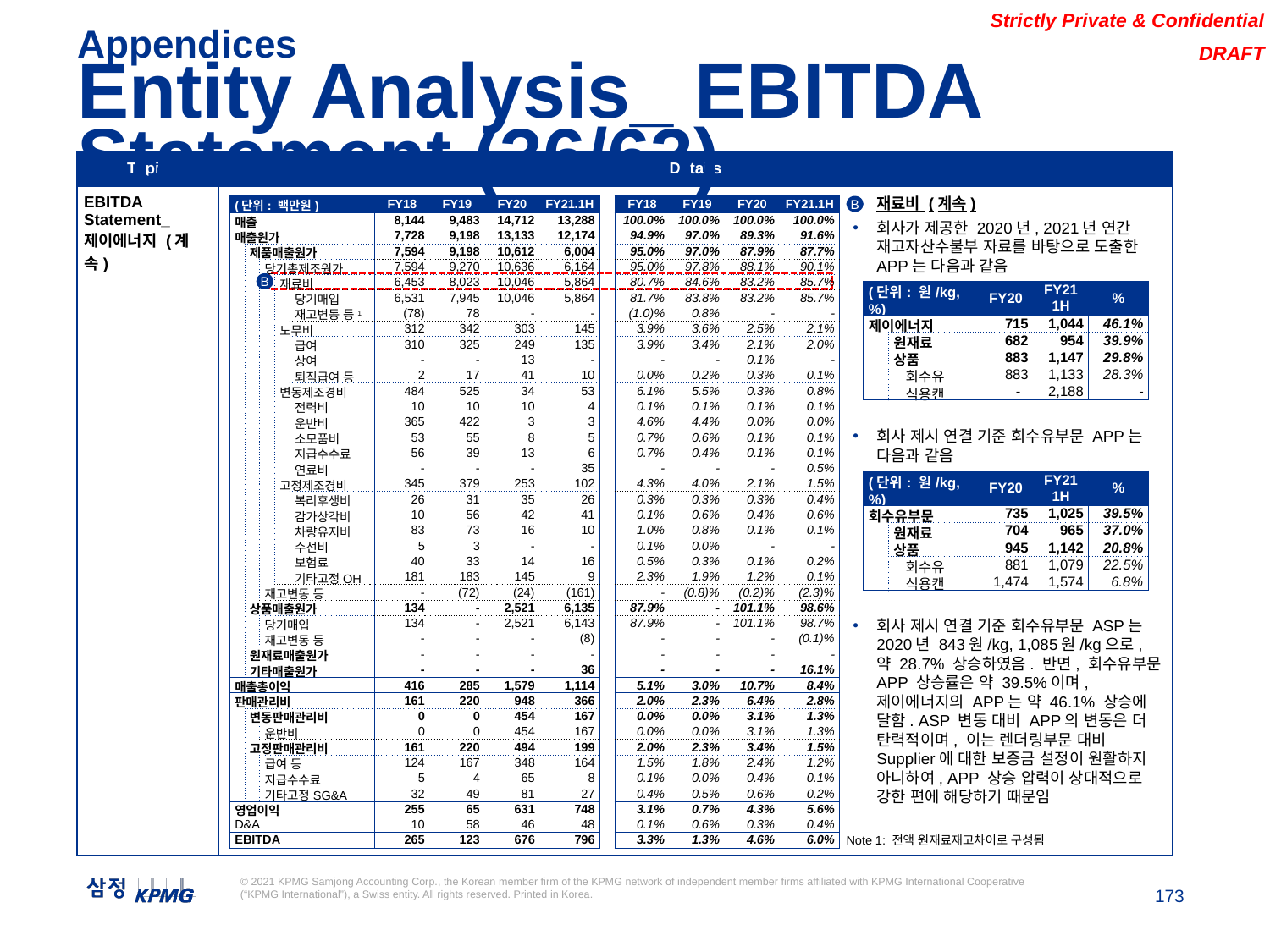

Appendices
Entity Analysis_ EBITDA Statement (36/63)
| Topic | Details |
| --- | --- |
| EBITDA Statement\_ 제이에너지 (계속) |  |
재료비 (계속)
회사가 제공한 2020년, 2021년 연간 재고자산수불부 자료를 바탕으로 도출한 APP는 다음과 같음

회사 제시 연결 기준 회수유부문 APP는 다음과 같음

회사 제시 연결 기준 회수유부문 ASP는 2020년 843원/kg, 1,085원/kg으로, 약 28.7% 상승하였음. 반면, 회수유부문 APP 상승률은 약 39.5%이며, 제이에너지의 APP는 약 46.1% 상승에 달함. ASP 변동 대비 APP의 변동은 더 탄력적이며, 이는 렌더링부문 대비 Supplier에 대한 보증금 설정이 원활하지 아니하여, APP 상승 압력이 상대적으로 강한 편에 해당하기 때문임

| (단위: 백만원) |  |  |  |  | FY18 | FY19 | FY20 | FY21.1H |  | FY18 | FY19 | FY20 | FY21.1H |
| --- | --- | --- | --- | --- | --- | --- | --- | --- | --- | --- | --- | --- | --- |
| 매출 |  |  |  |  | 8,144 | 9,483 | 14,712 | 13,288 |  | 100.0% | 100.0% | 100.0% | 100.0% |
| 매출원가 |  |  |  |  | 7,728 | 9,198 | 13,133 | 12,174 |  | 94.9% | 97.0% | 89.3% | 91.6% |
|  | 제품매출원가 |  |  |  | 7,594 | 9,198 | 10,612 | 6,004 |  | 95.0% | 97.0% | 87.9% | 87.7% |
|  |  | 당기총제조원가 |  |  | 7,594 | 9,270 | 10,636 | 6,164 |  | 95.0% | 97.8% | 88.1% | 90.1% |
|  |  |  | 재료비 |  | 6,453 | 8,023 | 10,046 | 5,864 |  | 80.7% | 84.6% | 83.2% | 85.7% |
|  |  |  |  | 당기매입 | 6,531 | 7,945 | 10,046 | 5,864 |  | 81.7% | 83.8% | 83.2% | 85.7% |
|  |  |  |  | 재고변동 등1 | (78) | 78 | - | - |  | (1.0)% | 0.8% | - | - |
|  |  |  | 노무비 |  | 312 | 342 | 303 | 145 |  | 3.9% | 3.6% | 2.5% | 2.1% |
|  |  |  |  | 급여 | 310 | 325 | 249 | 135 |  | 3.9% | 3.4% | 2.1% | 2.0% |
|  |  |  |  | 상여 | - | - | 13 | - |  | - | - | 0.1% | - |
|  |  |  |  | 퇴직급여 등 | 2 | 17 | 41 | 10 |  | 0.0% | 0.2% | 0.3% | 0.1% |
|  |  |  | 변동제조경비 |  | 484 | 525 | 34 | 53 |  | 6.1% | 5.5% | 0.3% | 0.8% |
|  |  |  |  | 전력비 | 10 | 10 | 10 | 4 |  | 0.1% | 0.1% | 0.1% | 0.1% |
|  |  |  |  | 운반비 | 365 | 422 | 3 | 3 |  | 4.6% | 4.4% | 0.0% | 0.0% |
|  |  |  |  | 소모품비 | 53 | 55 | 8 | 5 |  | 0.7% | 0.6% | 0.1% | 0.1% |
|  |  |  |  | 지급수수료 | 56 | 39 | 13 | 6 |  | 0.7% | 0.4% | 0.1% | 0.1% |
|  |  |  |  | 연료비 | - | - | - | 35 |  | - | - | - | 0.5% |
|  |  |  | 고정제조경비 |  | 345 | 379 | 253 | 102 |  | 4.3% | 4.0% | 2.1% | 1.5% |
|  |  |  |  | 복리후생비 | 26 | 31 | 35 | 26 |  | 0.3% | 0.3% | 0.3% | 0.4% |
|  |  |  |  | 감가상각비 | 10 | 56 | 42 | 41 |  | 0.1% | 0.6% | 0.4% | 0.6% |
|  |  |  |  | 차량유지비 | 83 | 73 | 16 | 10 |  | 1.0% | 0.8% | 0.1% | 0.1% |
|  |  |  |  | 수선비 | 5 | 3 | - | - |  | 0.1% | 0.0% | - | - |
|  |  |  |  | 보험료 | 40 | 33 | 14 | 16 |  | 0.5% | 0.3% | 0.1% | 0.2% |
|  |  |  |  | 기타고정OH | 181 | 183 | 145 | 9 |  | 2.3% | 1.9% | 1.2% | 0.1% |
|  |  | 재고변동 등 |  |  | - | (72) | (24) | (161) |  | - | (0.8)% | (0.2)% | (2.3)% |
|  | 상품매출원가 |  |  |  | 134 | - | 2,521 | 6,135 |  | 87.9% | - | 101.1% | 98.6% |
|  |  | 당기매입 |  |  | 134 | - | 2,521 | 6,143 |  | 87.9% | - | 101.1% | 98.7% |
|  |  | 재고변동 등 |  |  | - | - | - | (8) |  | - | - | - | (0.1)% |
|  | 원재료매출원가 |  |  |  | - | - | - | - |  | - | - | - | - |
|  | 기타매출원가 |  |  |  | - | - | - | 36 |  | - | - | - | 16.1% |
| 매출총이익 |  |  |  |  | 416 | 285 | 1,579 | 1,114 |  | 5.1% | 3.0% | 10.7% | 8.4% |
| 판매관리비 |  |  |  |  | 161 | 220 | 948 | 366 |  | 2.0% | 2.3% | 6.4% | 2.8% |
|  | 변동판매관리비 |  |  |  | 0 | 0 | 454 | 167 |  | 0.0% | 0.0% | 3.1% | 1.3% |
|  |  | 운반비 |  |  | 0 | 0 | 454 | 167 |  | 0.0% | 0.0% | 3.1% | 1.3% |
|  | 고정판매관리비 |  |  |  | 161 | 220 | 494 | 199 |  | 2.0% | 2.3% | 3.4% | 1.5% |
|  |  | 급여 등 |  |  | 124 | 167 | 348 | 164 |  | 1.5% | 1.8% | 2.4% | 1.2% |
|  |  | 지급수수료 |  |  | 5 | 4 | 65 | 8 |  | 0.1% | 0.0% | 0.4% | 0.1% |
|  |  | 기타고정SG&A |  |  | 32 | 49 | 81 | 27 |  | 0.4% | 0.5% | 0.6% | 0.2% |
| 영업이익 |  |  |  |  | 255 | 65 | 631 | 748 |  | 3.1% | 0.7% | 4.3% | 5.6% |
| D&A |  |  |  |  | 10 | 58 | 46 | 48 |  | 0.1% | 0.6% | 0.3% | 0.4% |
| EBITDA |  |  |  |  | 265 | 123 | 676 | 796 |  | 3.3% | 1.3% | 4.6% | 6.0% |
B
B

| (단위: 원/kg, %) |  | FY20 | FY21 1H | % |
| --- | --- | --- | --- | --- |
| 제이에너지 |  | 715 | 1,044 | 46.1% |
|  | 원재료 | 682 | 954 | 39.9% |
|  | 상품 | 883 | 1,147 | 29.8% |
|  | 회수유 | 883 | 1,133 | 28.3% |
|  | 식용캔 | - | 2,188 | - |
| (단위: 원/kg, %) |  | FY20 | FY21 1H | % |
| --- | --- | --- | --- | --- |
| 회수유부문 |  | 735 | 1,025 | 39.5% |
|  | 원재료 | 704 | 965 | 37.0% |
|  | 상품 | 945 | 1,142 | 20.8% |
|  | 회수유 | 881 | 1,079 | 22.5% |
|  | 식용캔 | 1,474 | 1,574 | 6.8% |
Note 1: 전액 원재료재고차이로 구성됨